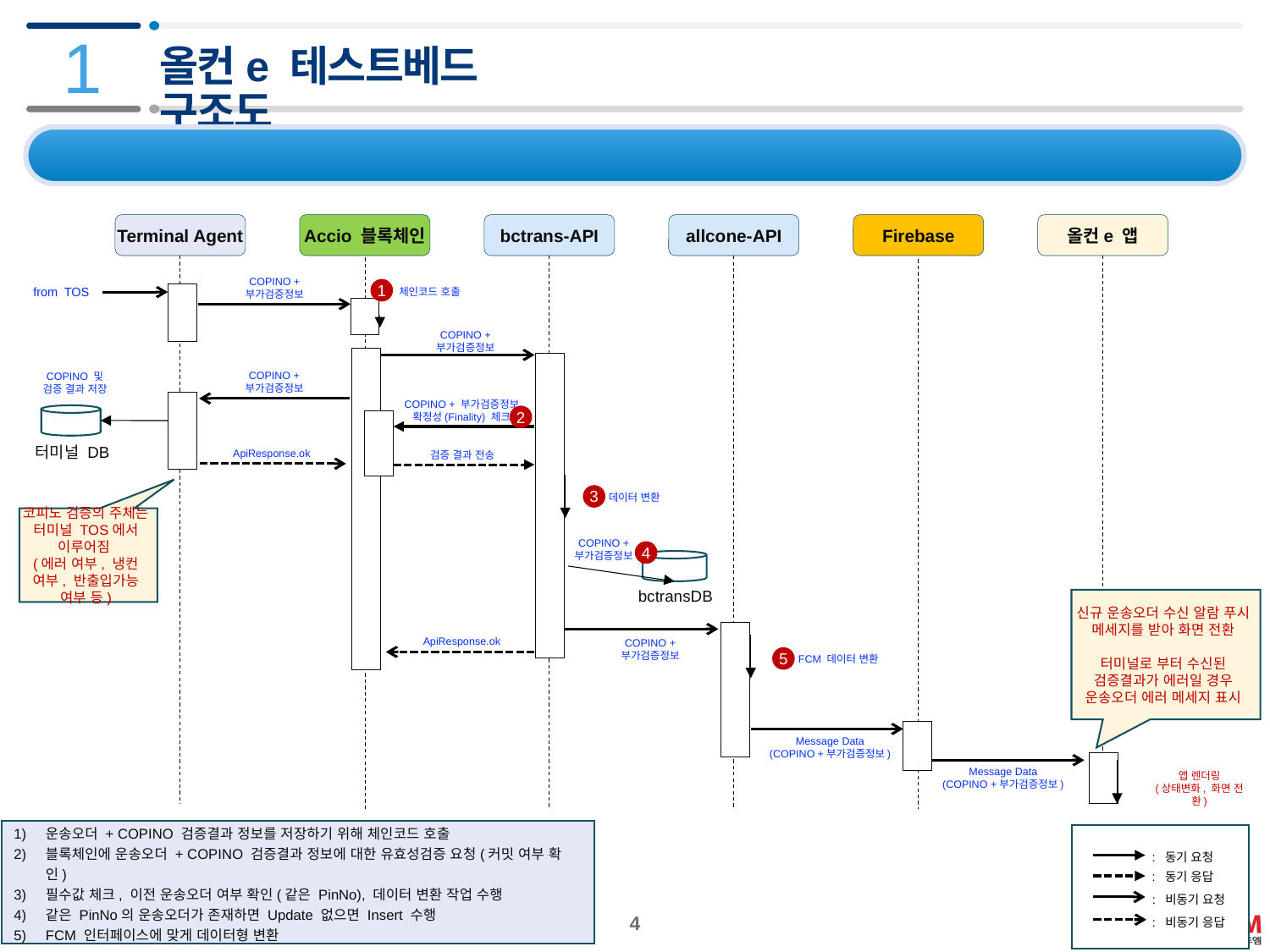

1
# 올컨e 테스트베드 구조도
1.2 올컨e VBS 관련 데이터 흐름도 (운송오더 생성 및 COPINO 검증)
Terminal Agent
Accio 블록체인
bctrans-API
allcone-API
Firebase
올컨e 앱
COPINO +
부가검증정보
1

from  TOS
체인코드 호출

COPINO +
부가검증정보

COPINO +
부가검증정보
COPINO 및
검증 결과 저장

COPINO + 부가검증정보
확정성(Finality) 체크

2

터미널 DB
ApiResponse.ok
검증 결과 전송
3
데이터 변환
코피노 검증의 주체는 터미널 TOS에서 이루어짐
(에러 여부, 냉컨 여부, 반출입가능 여부 등)
COPINO +
부가검증정보
4

bctransDB
신규 운송오더 수신 알람 푸시 메세지를 받아 화면 전환

터미널로 부터 수신된 검증결과가 에러일 경우 운송오더 에러 메세지 표시

ApiResponse.ok
COPINO +
부가검증정보
5
FCM 데이터 변환

Message Data
(COPINO +부가검증정보)

Message Data
(COPINO +부가검증정보)
앱 렌더링
(상태변화, 화면 전환)
운송오더 + COPINO 검증결과 정보를 저장하기 위해 체인코드 호출
블록체인에 운송오더 + COPINO 검증결과 정보에 대한 유효성검증 요청(커밋 여부 확인)
필수값 체크, 이전 운송오더 여부 확인(같은 PinNo), 데이터 변환 작업 수행
같은 PinNo의 운송오더가 존재하면 Update 없으면 Insert 수행
FCM 인터페이스에 맞게 데이터형 변환

:  동기 요청
:  동기 응답
:  비동기 요청
:  비동기 응답
  4